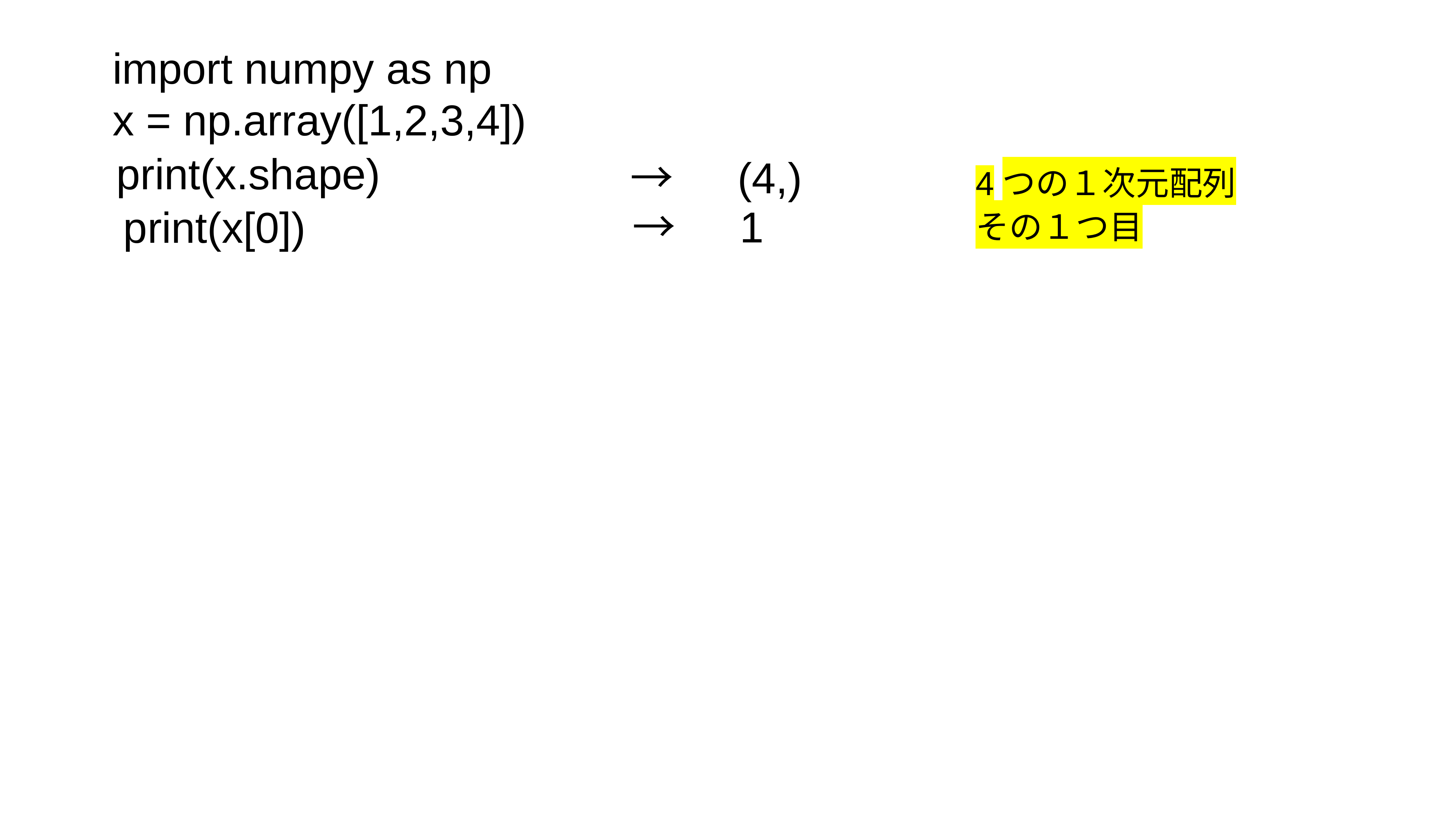

import numpy as np
x = np.array([1,2,3,4])
print(x.shape)
→　(4,)
4つの１次元配列
print(x[0])
→　1
その１つ目